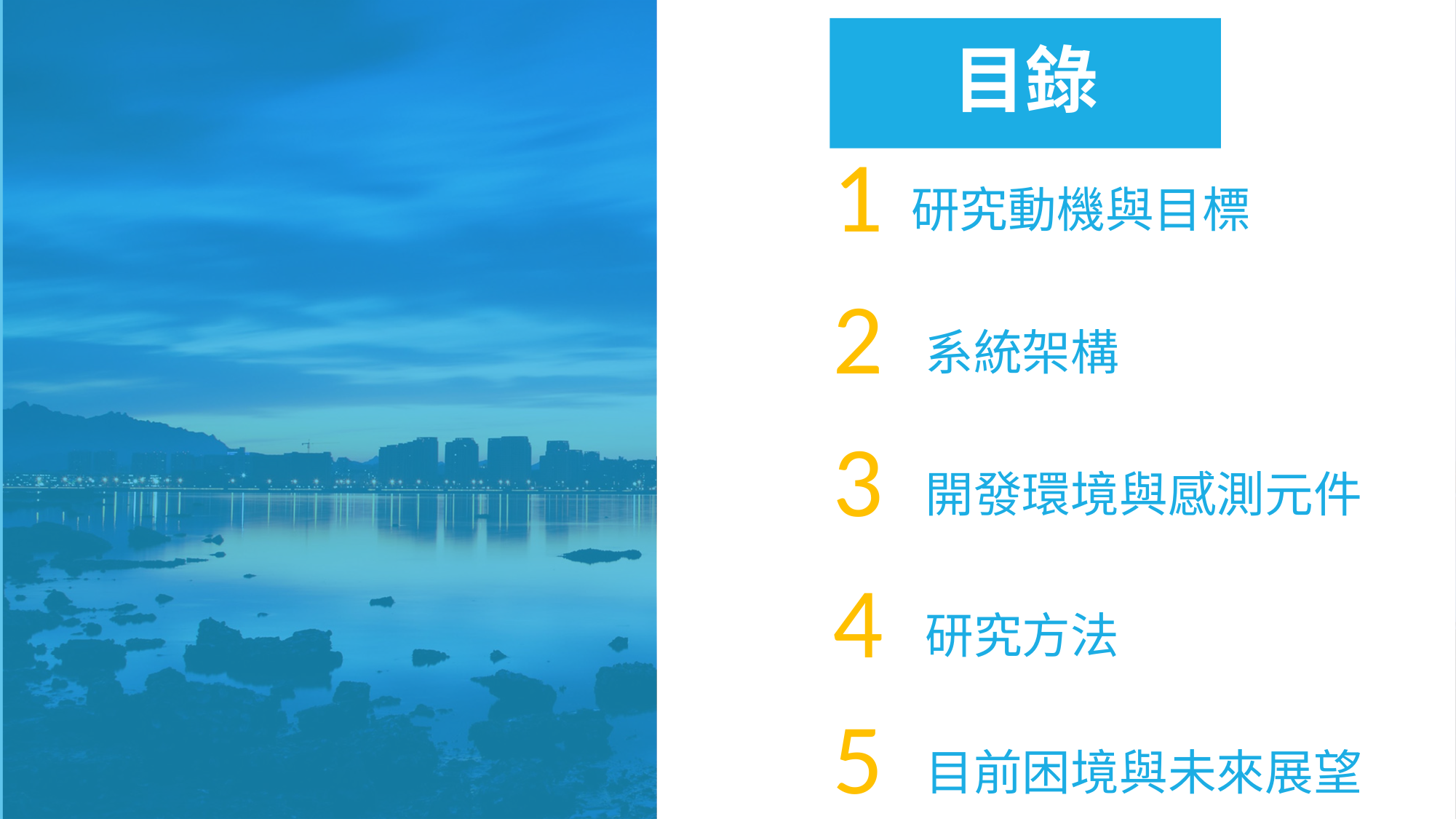

目錄
1
研究動機與目標
2
系統架構
3
開發環境與感測元件
4
研究方法
5
目前困境與未來展望